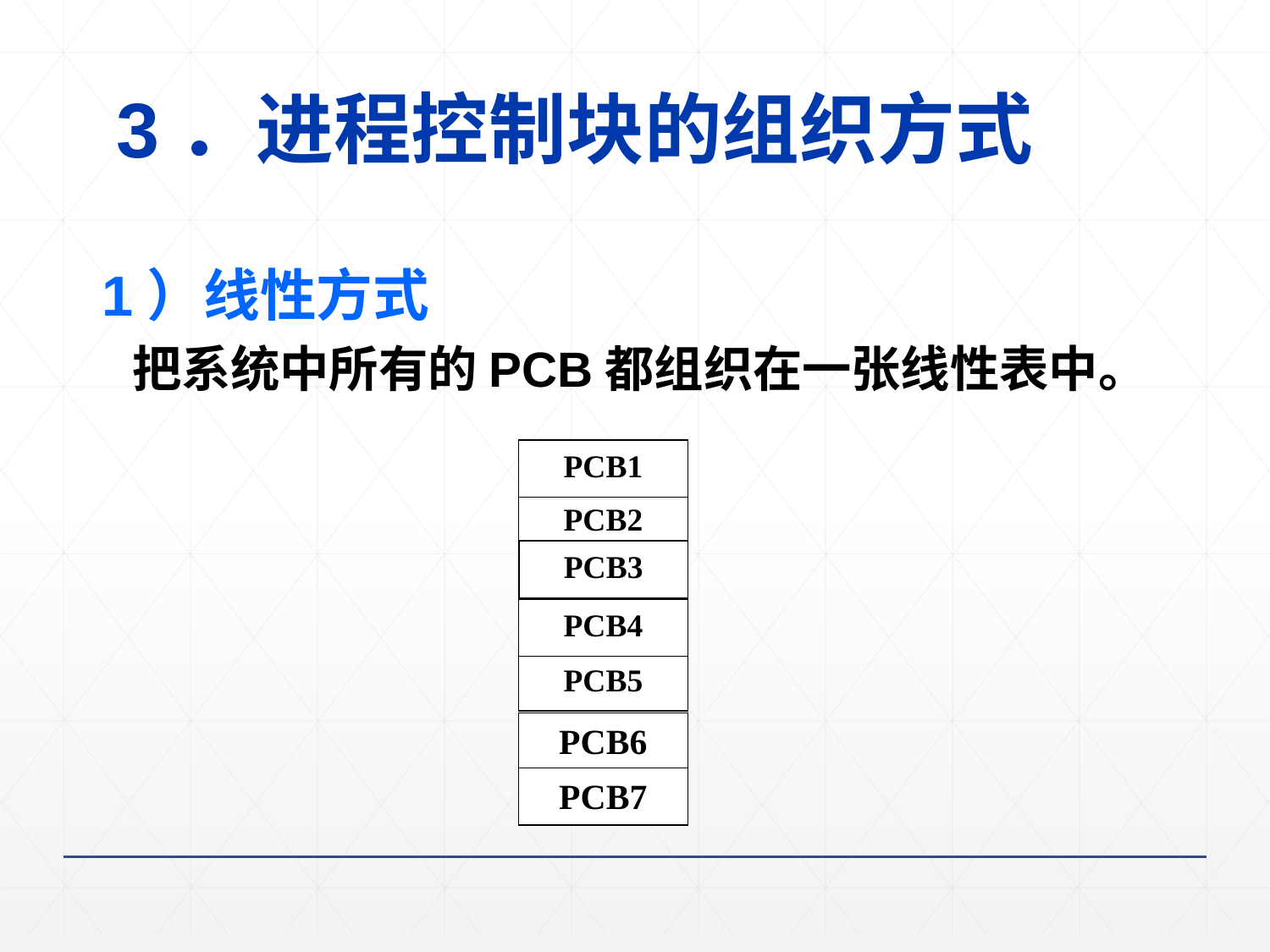

3．进程控制块的组织方式
 1）线性方式
   把系统中所有的PCB都组织在一张线性表中。

PCB1
PCB2
PCB3
PCB4
PCB5
PCB6
PCB7